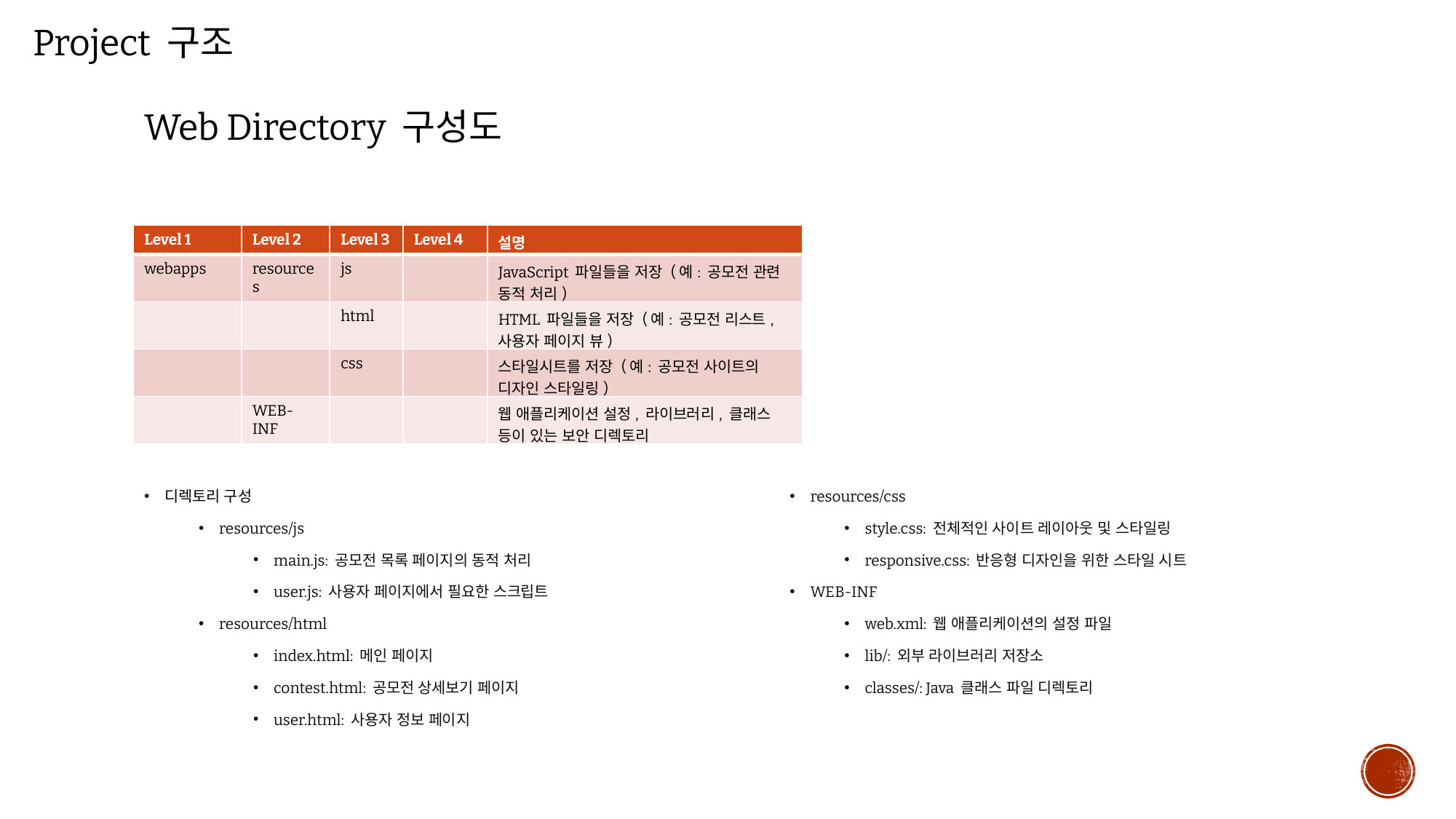

Project 구조
Web Directory 구성도
| Level 1 | Level 2 | Level 3 | Level 4 | 설명 |
| --- | --- | --- | --- | --- |
| webapps | resources | js |  | JavaScript 파일들을 저장 (예: 공모전 관련 동적 처리) |
|  |  | html |  | HTML 파일들을 저장 (예: 공모전 리스트, 사용자 페이지 뷰) |
|  |  | css |  | 스타일시트를 저장 (예: 공모전 사이트의 디자인 스타일링) |
|  | WEB-INF |  |  | 웹 애플리케이션 설정, 라이브러리, 클래스 등이 있는 보안 디렉토리 |
디렉토리 구성
resources/js
main.js: 공모전 목록 페이지의 동적 처리
user.js: 사용자 페이지에서 필요한 스크립트
resources/html
index.html: 메인 페이지
contest.html: 공모전 상세보기 페이지
user.html: 사용자 정보 페이지

resources/css
style.css: 전체적인 사이트 레이아웃 및 스타일링
responsive.css: 반응형 디자인을 위한 스타일 시트
WEB-INF
web.xml: 웹 애플리케이션의 설정 파일
lib/: 외부 라이브러리 저장소
classes/: Java 클래스 파일 디렉토리